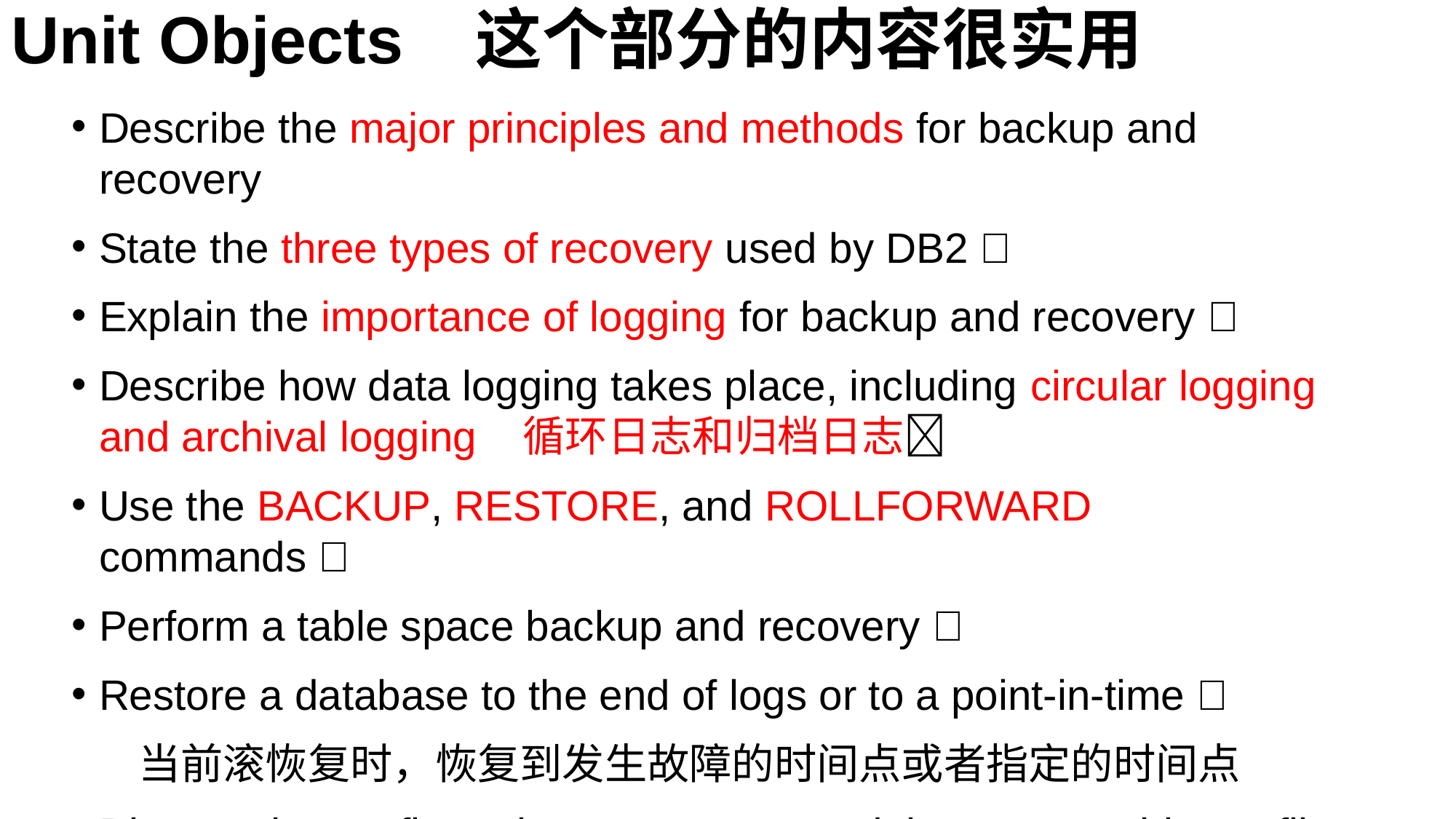

# Unit Objects   这个部分的内容很实用
Describe the major principles and methods for backup and recovery
State the three types of recovery used by DB2 􀂃
Explain the importance of logging for backup and recovery 􀂃
Describe how data logging takes place, including circular logging and archival logging   循环日志和归档日志􀂃
Use the BACKUP, RESTORE, and ROLLFORWARD commands 􀂃
Perform a table space backup and recovery 􀂃
Restore a database to the end of logs or to a point-in-time 􀂃
      当前滚恢复时，恢复到发生故障的时间点或者指定的时间点
Discuss the configuration parameters and the recovery history file and use these to handle various backup and recovery scenarios